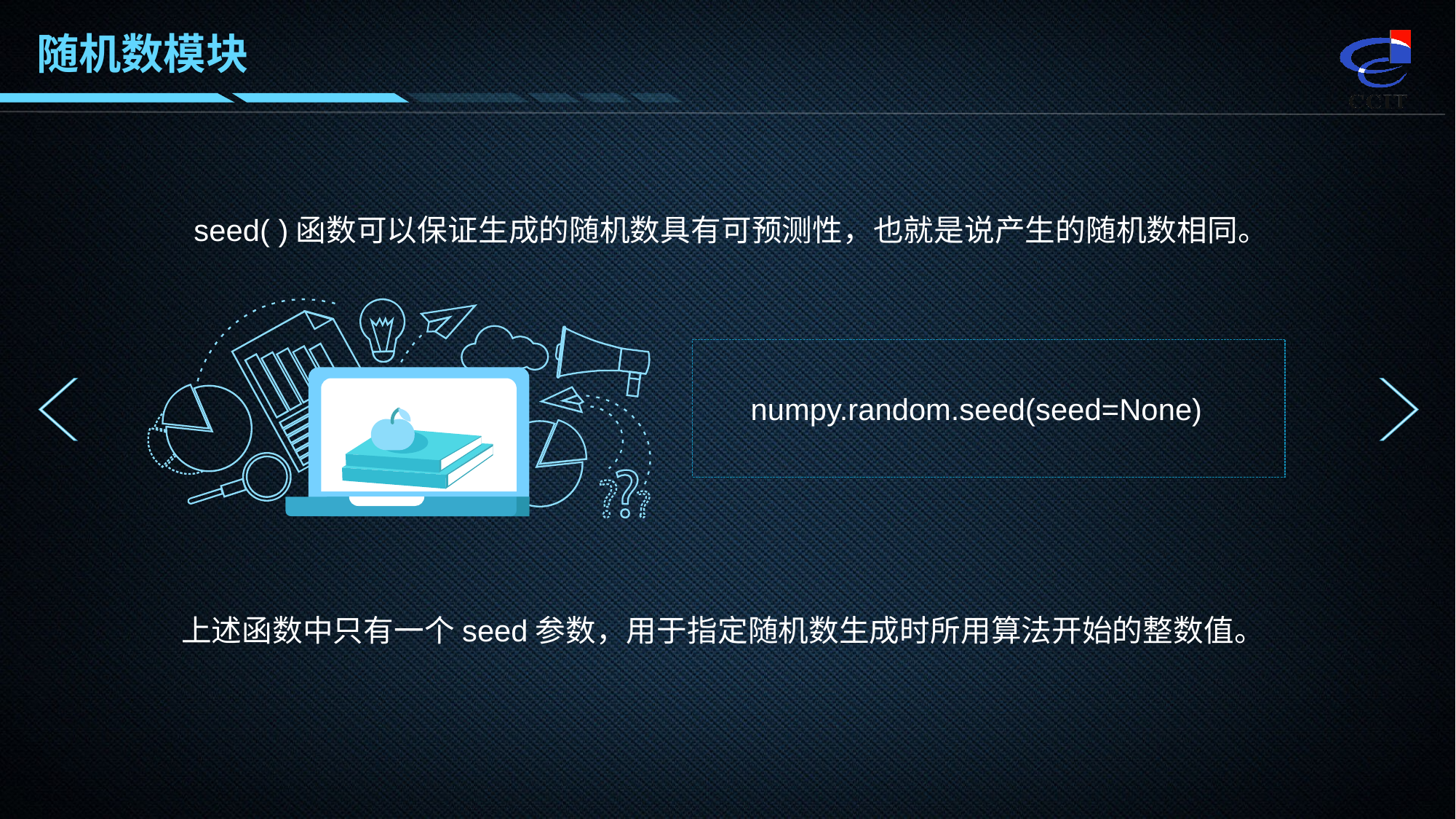

随机数模块
 seed( )函数可以保证生成的随机数具有可预测性，也就是说产生的随机数相同。

numpy.random.seed(seed=None)
上述函数中只有一个seed参数，用于指定随机数生成时所用算法开始的整数值。